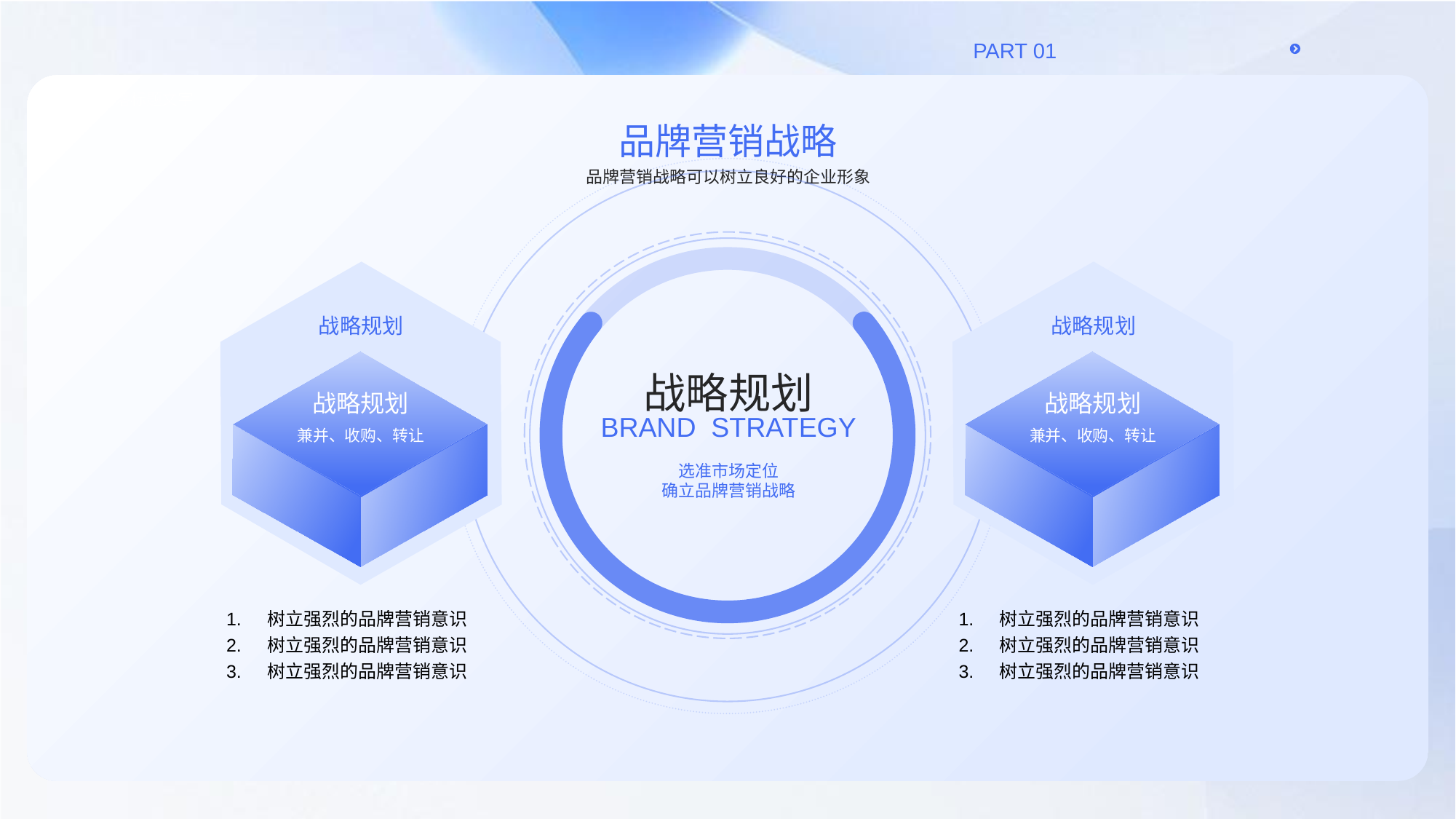

品牌营销战略

品牌营销战略可以树立良好的企业形象

战略规划

战略规划
兼并、收购、转让

树立强烈的品牌营销意识
树立强烈的品牌营销意识
树立强烈的品牌营销意识

战略规划

战略规划
兼并、收购、转让

树立强烈的品牌营销意识
树立强烈的品牌营销意识
树立强烈的品牌营销意识
战略规划
Brand  strategy
选准市场定位
确立品牌营销战略